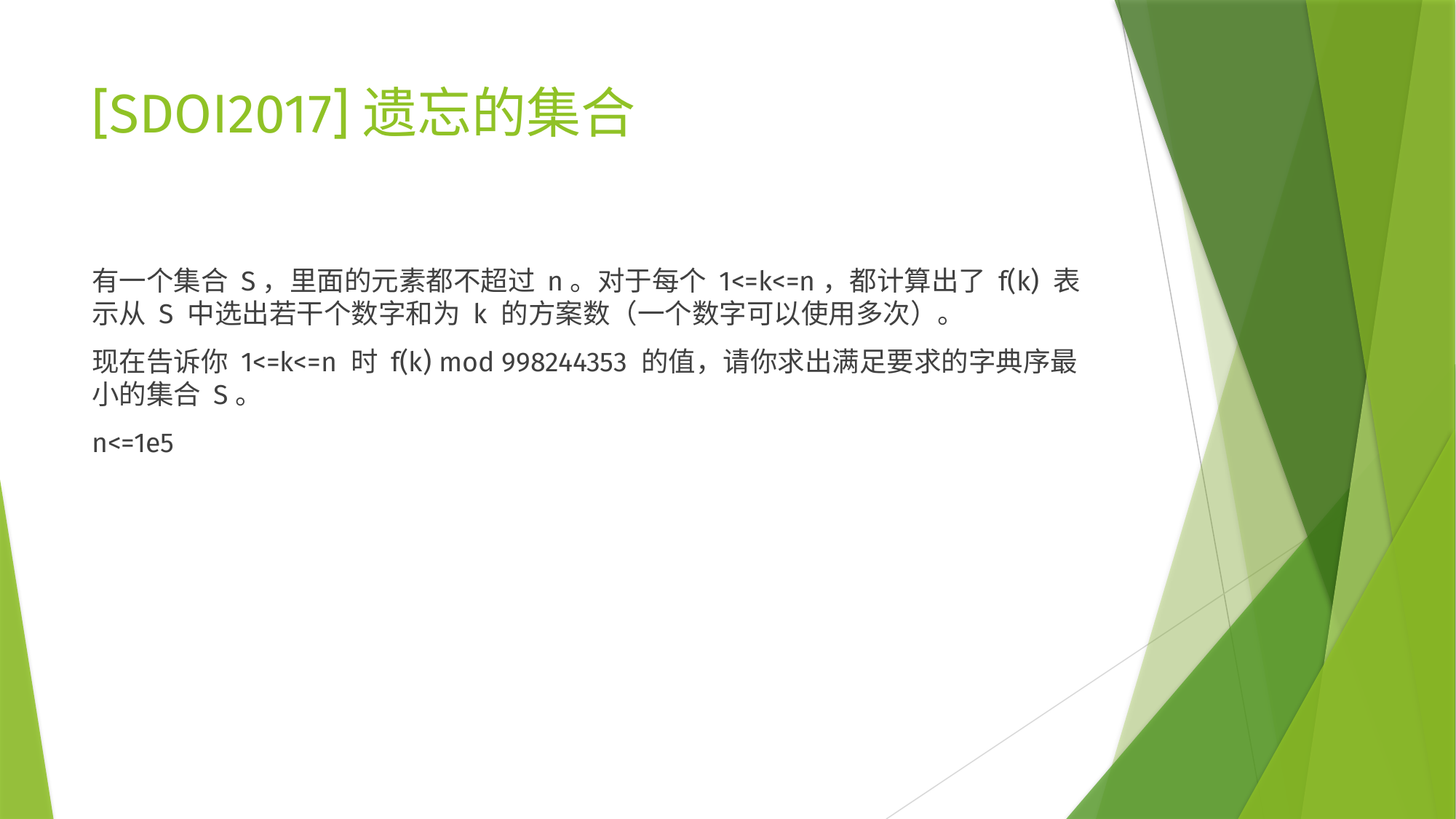

# [SDOI2017]遗忘的集合
有一个集合 S，里面的元素都不超过 n。对于每个 1<=k<=n，都计算出了 f(k) 表示从 S 中选出若干个数字和为 k 的方案数（一个数字可以使用多次）。
现在告诉你 1<=k<=n 时 f(k) mod 998244353 的值，请你求出满足要求的字典序最小的集合 S。
n<=1e5